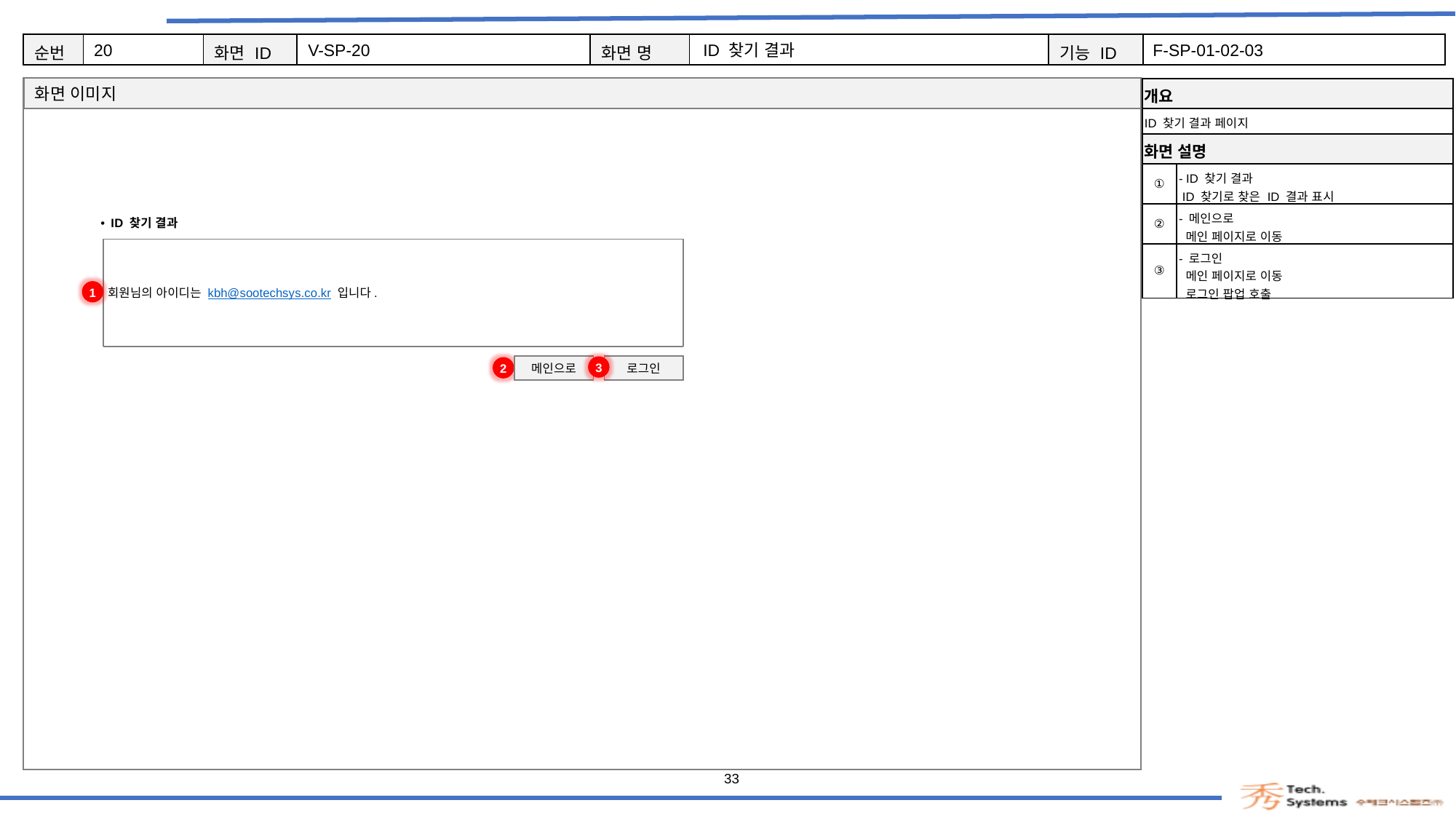

20
V-SP-20

ID 찾기 결과
F-SP-01-02-03
| 개요 |  |
| --- | --- |
| ID 찾기 결과 페이지 |  |
| 화면 설명 | Description |
| ① | - ID 찾기 결과 ID 찾기로 찾은 ID 결과 표시 |
| ② | - 메인으로 메인 페이지로 이동 |
| ③ | - 로그인 메인 페이지로 이동 로그인 팝업 호출 |
ID 찾기 결과
회원님의 아이디는 kbh@sootechsys.co.kr 입니다.
1

| 이메일 |  |
| --- | --- |
3

2

메인으로
로그인